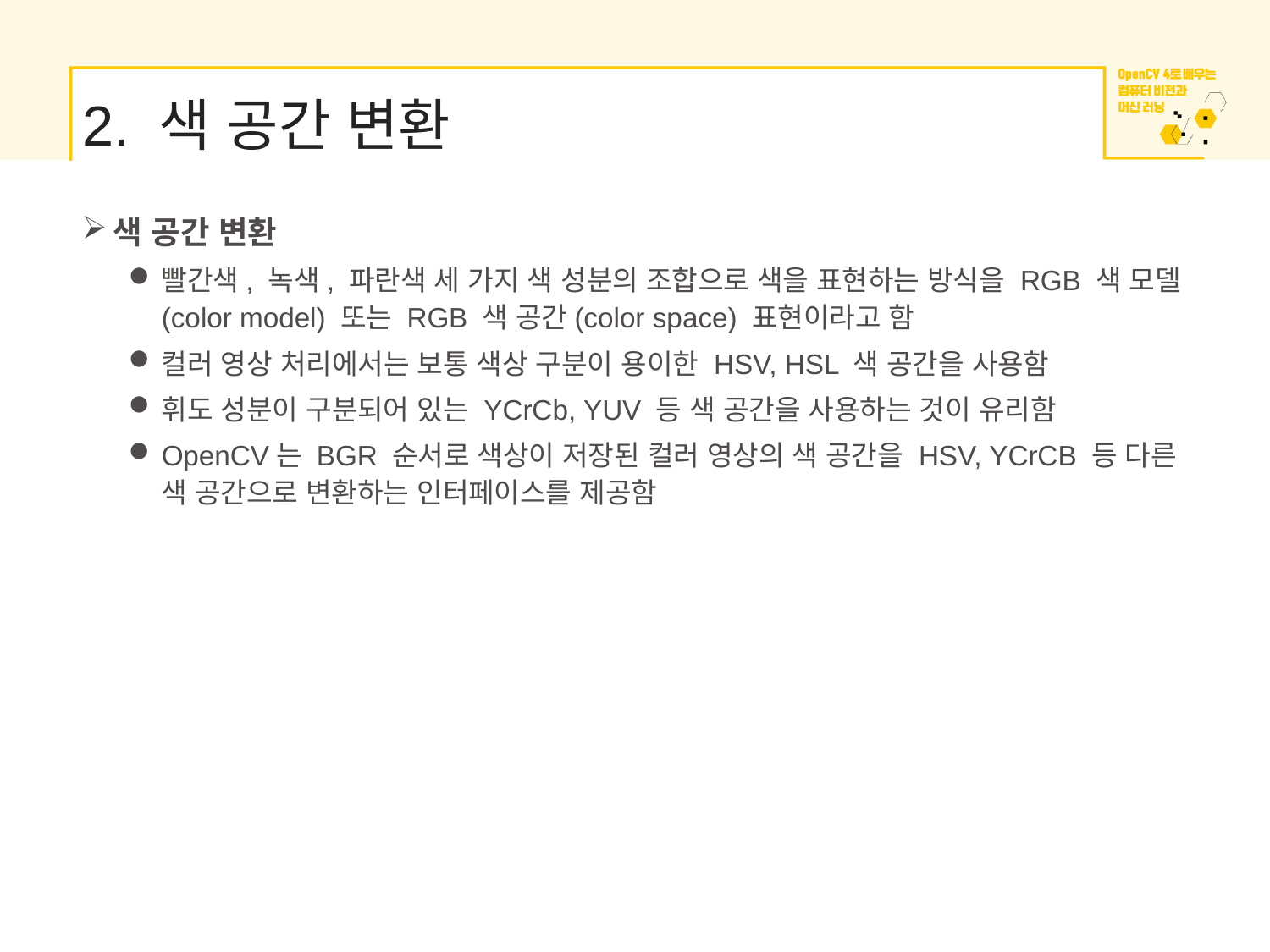

# 2. 색 공간 변환
색 공간 변환
빨간색, 녹색, 파란색 세 가지 색 성분의 조합으로 색을 표현하는 방식을 RGB 색 모델(color model) 또는 RGB 색 공간(color space) 표현이라고 함
컬러 영상 처리에서는 보통 색상 구분이 용이한 HSV, HSL 색 공간을 사용함
휘도 성분이 구분되어 있는 YCrCb, YUV 등 색 공간을 사용하는 것이 유리함
OpenCV는 BGR 순서로 색상이 저장된 컬러 영상의 색 공간을 HSV, YCrCB 등 다른 색 공간으로 변환하는 인터페이스를 제공함